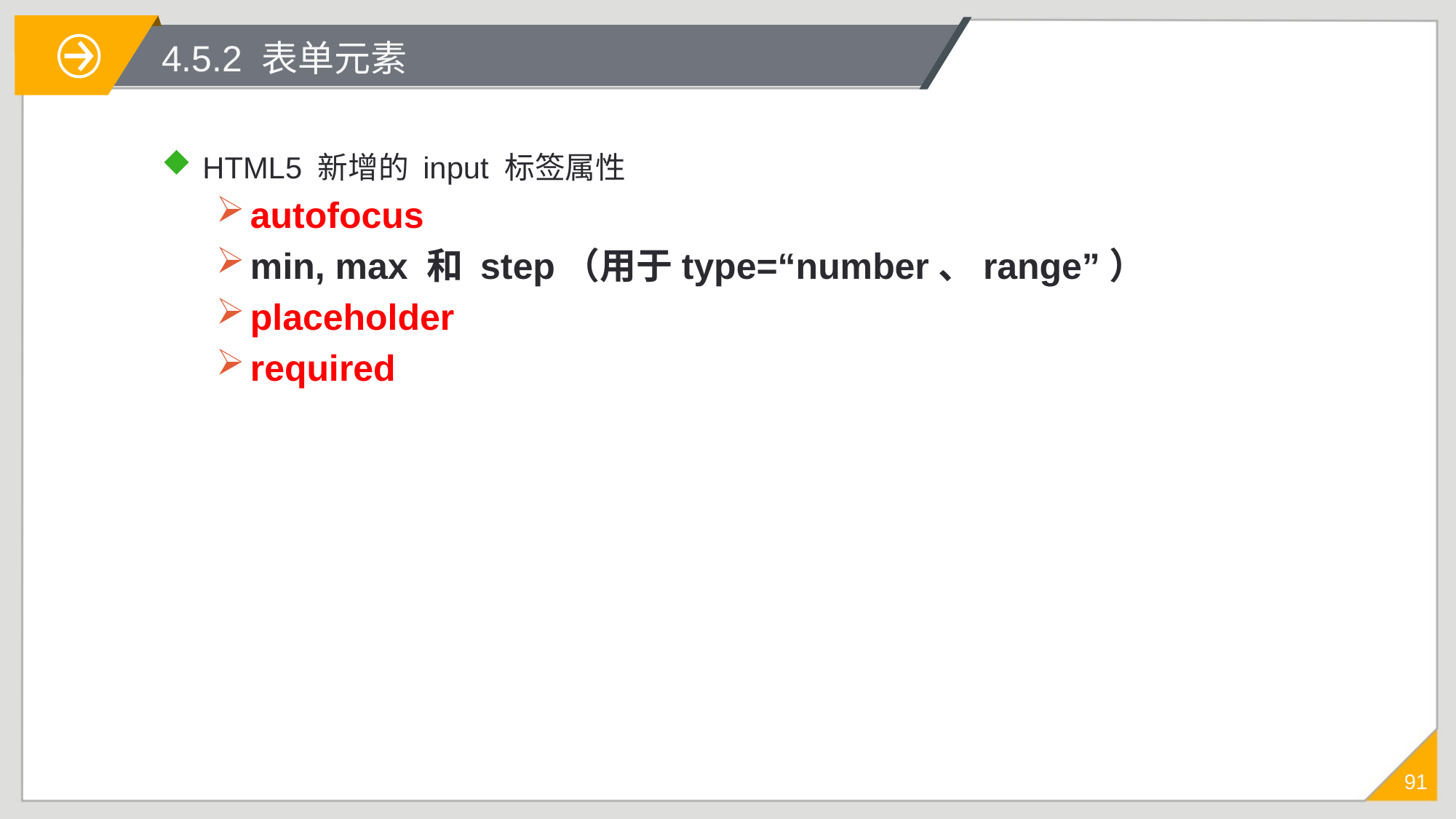

# 4.5.2 表单元素
HTML5 新增的 input 标签属性
autofocus
min, max 和 step（用于type=“number、range”）
placeholder
required